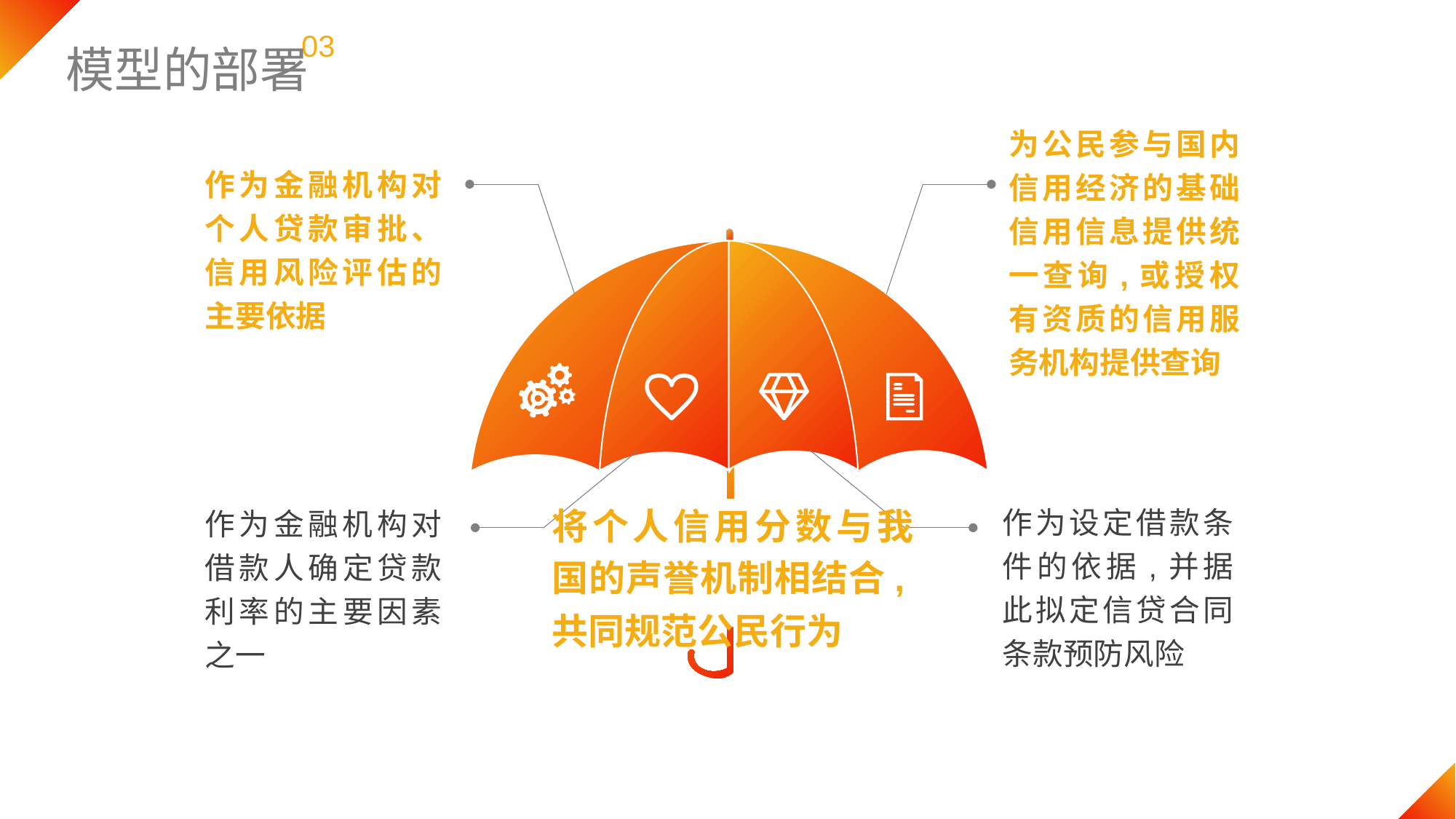

03
模型的部署
为公民参与国内信用经济的基础信用信息提供统一查询,或授权有资质的信用服务机构提供查询
作为金融机构对个人贷款审批、信用风险评估的主要依据

将个人信用分数与我国的声誉机制相结合,共同规范公民行为

作为设定借款条件的依据,并据此拟定信贷合同条款预防风险
作为金融机构对借款人确定贷款利率的主要因素之一